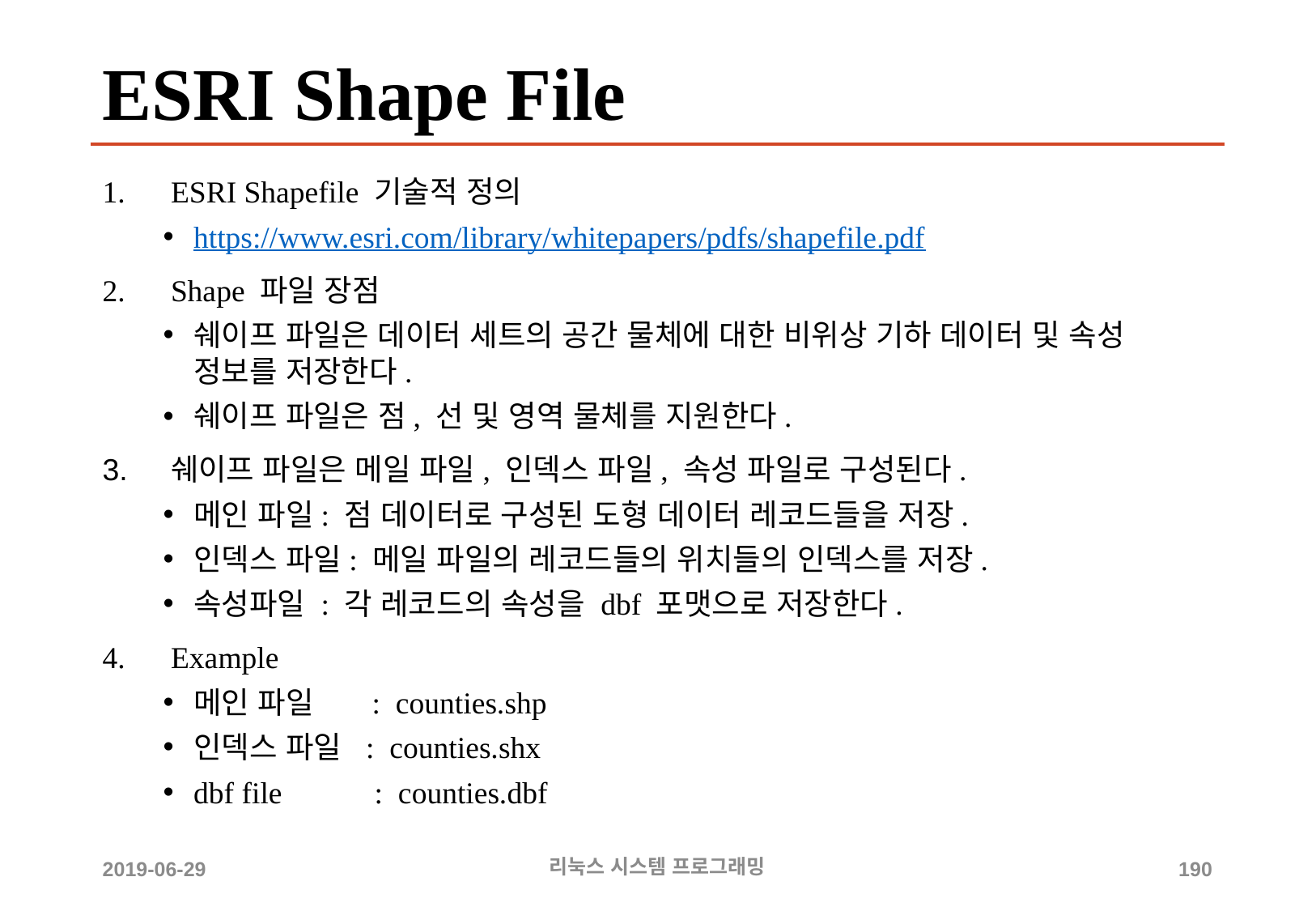

# ESRI Shape File
ESRI Shapefile 기술적 정의
https://www.esri.com/library/whitepapers/pdfs/shapefile.pdf
Shape 파일 장점
쉐이프 파일은 데이터 세트의 공간 물체에 대한 비위상 기하 데이터 및 속성 정보를 저장한다.
쉐이프 파일은 점, 선 및 영역 물체를 지원한다.
쉐이프 파일은 메일 파일, 인덱스 파일, 속성 파일로 구성된다.
메인 파일: 점 데이터로 구성된 도형 데이터 레코드들을 저장.
인덱스 파일: 메일 파일의 레코드들의 위치들의 인덱스를 저장.
속성파일 : 각 레코드의 속성을 dbf 포맷으로 저장한다.
Example
메인 파일      :  counties.shp
인덱스 파일  :  counties.shx
dbf file            :  counties.dbf
2019-06-29
리눅스 시스템 프로그래밍
190